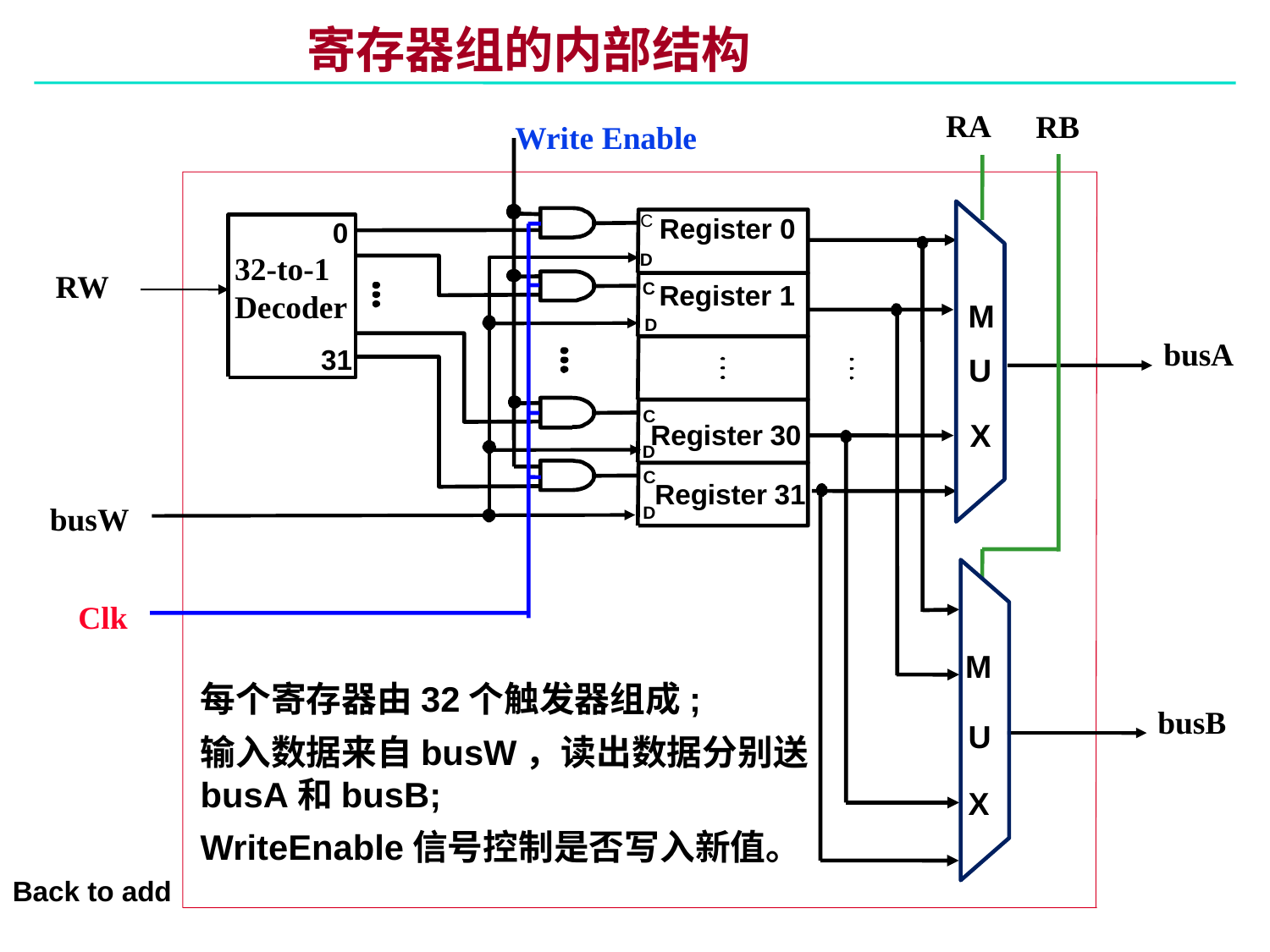

# 寄存器组的内部结构
RA
RB
Write Enable

Register 0

C

0

32-to-1
Decoder
D

RW

Register 1

C

M

D

busA

31

U

C
Register 30

X

D

C

Register 31

busW
D

    Clk

M
每个寄存器由32个触发器组成;
输入数据来自busW，读出数据分别送busA和busB;
WriteEnable信号控制是否写入新值。

busB
U

X

Back to add